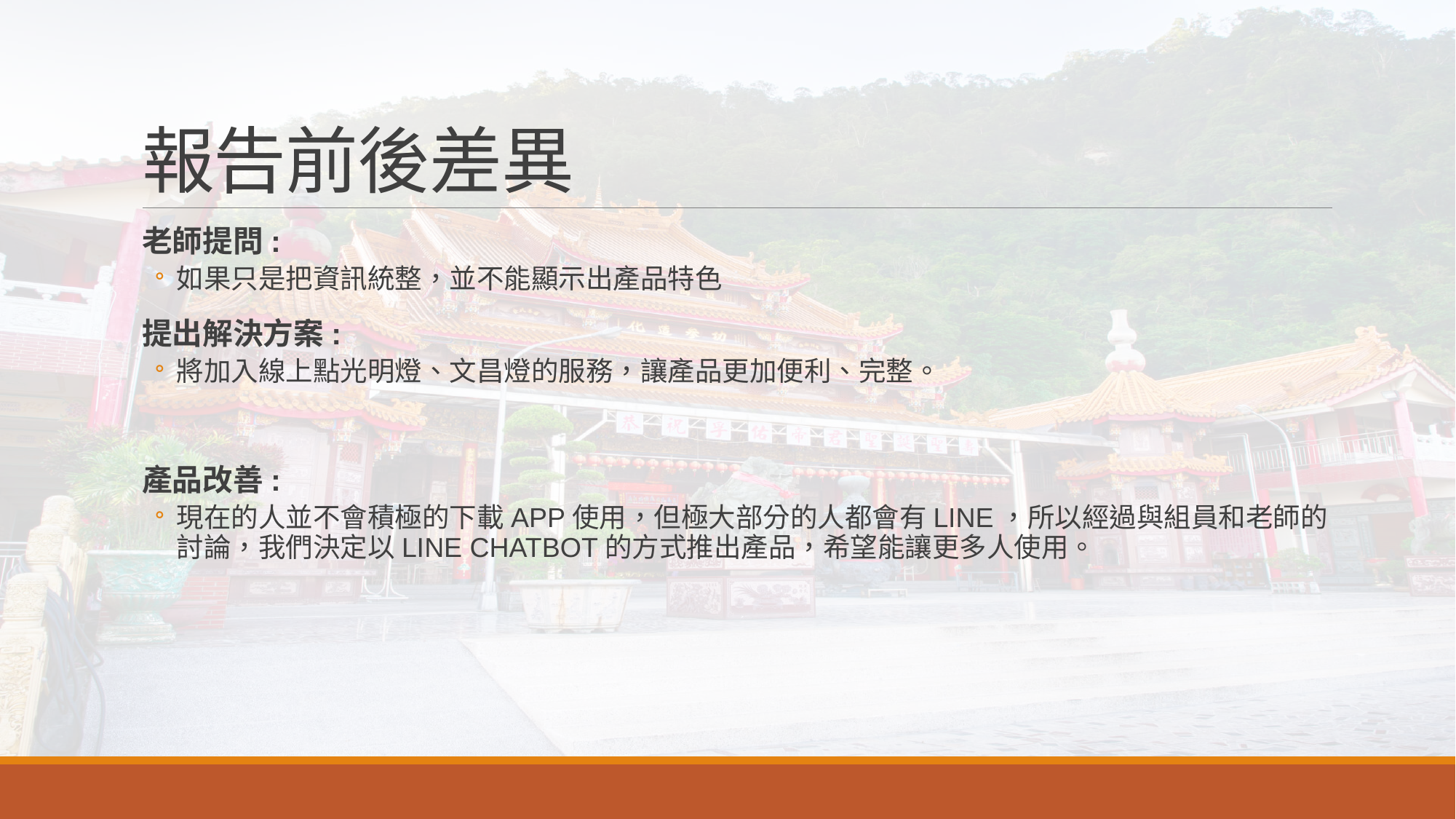

# 報告前後差異
老師提問:
如果只是把資訊統整，並不能顯示出產品特色
提出解決方案:
將加入線上點光明燈、文昌燈的服務，讓產品更加便利、完整。

產品改善:
現在的人並不會積極的下載APP使用，但極大部分的人都會有LINE，所以經過與組員和老師的討論，我們決定以LINE CHATBOT的方式推出產品，希望能讓更多人使用。